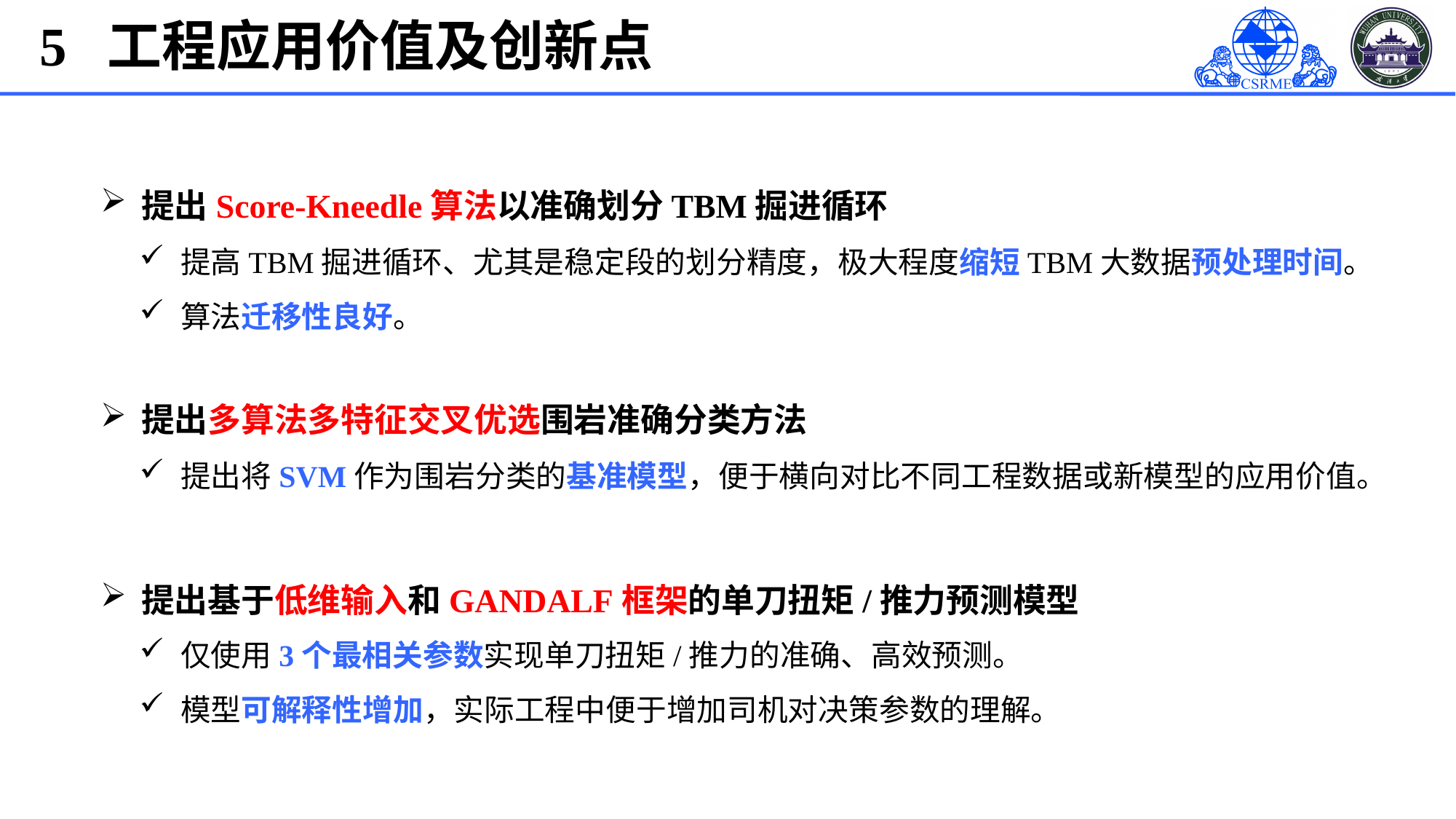

5  工程应用价值及创新点
提出Score-Kneedle算法以准确划分TBM掘进循环
提高TBM掘进循环、尤其是稳定段的划分精度，极大程度缩短TBM大数据预处理时间。
算法迁移性良好。
提出多算法多特征交叉优选围岩准确分类方法
提出将SVM作为围岩分类的基准模型，便于横向对比不同工程数据或新模型的应用价值。
提出基于低维输入和GANDALF框架的单刀扭矩/推力预测模型
仅使用3个最相关参数实现单刀扭矩/推力的准确、高效预测。
模型可解释性增加，实际工程中便于增加司机对决策参数的理解。
26